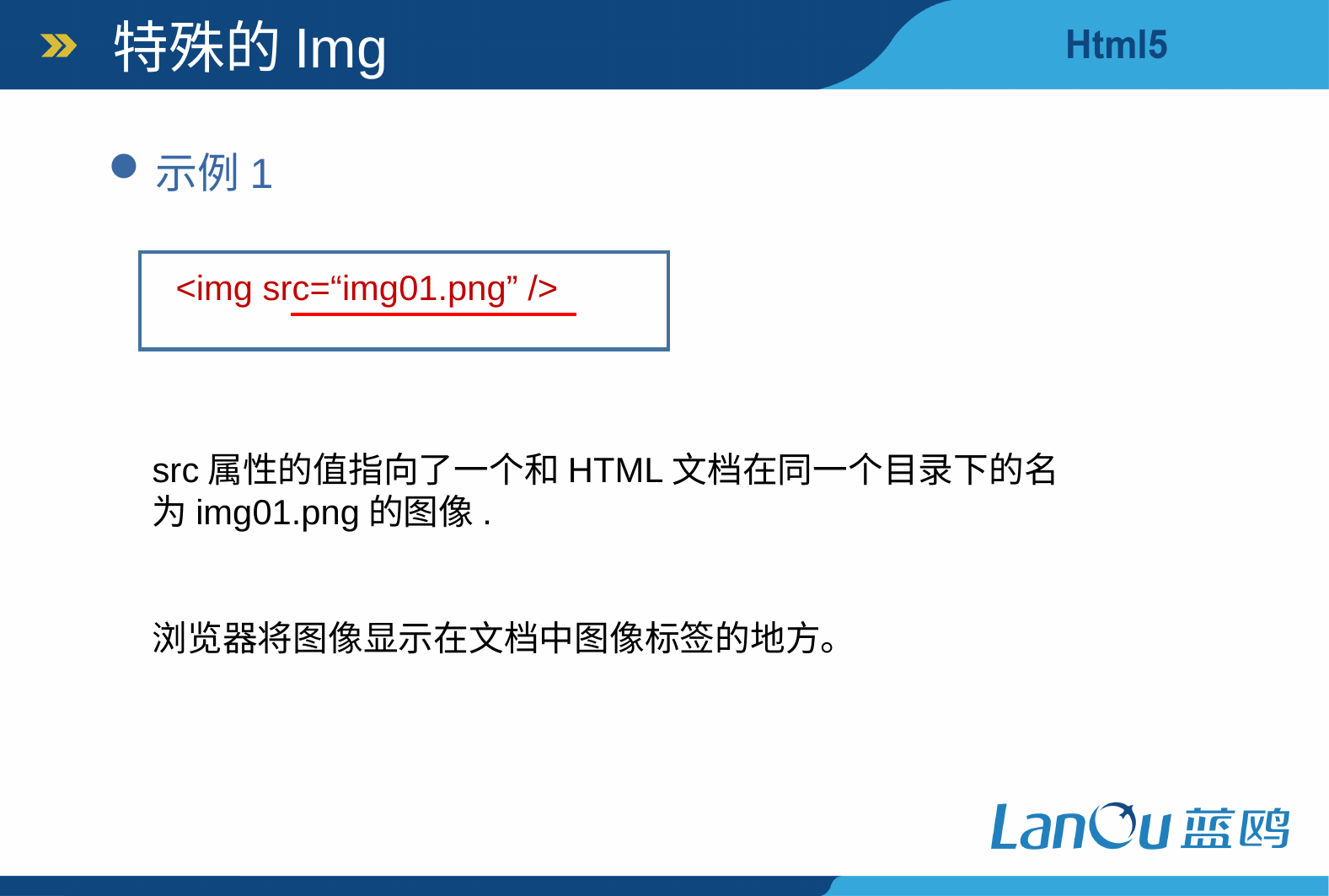

特殊的Img
示例1

<img src=“img01.png” />
src属性的值指向了一个和HTML文档在同一个目录下的名为img01.png的图像.

浏览器将图像显示在文档中图像标签的地方。